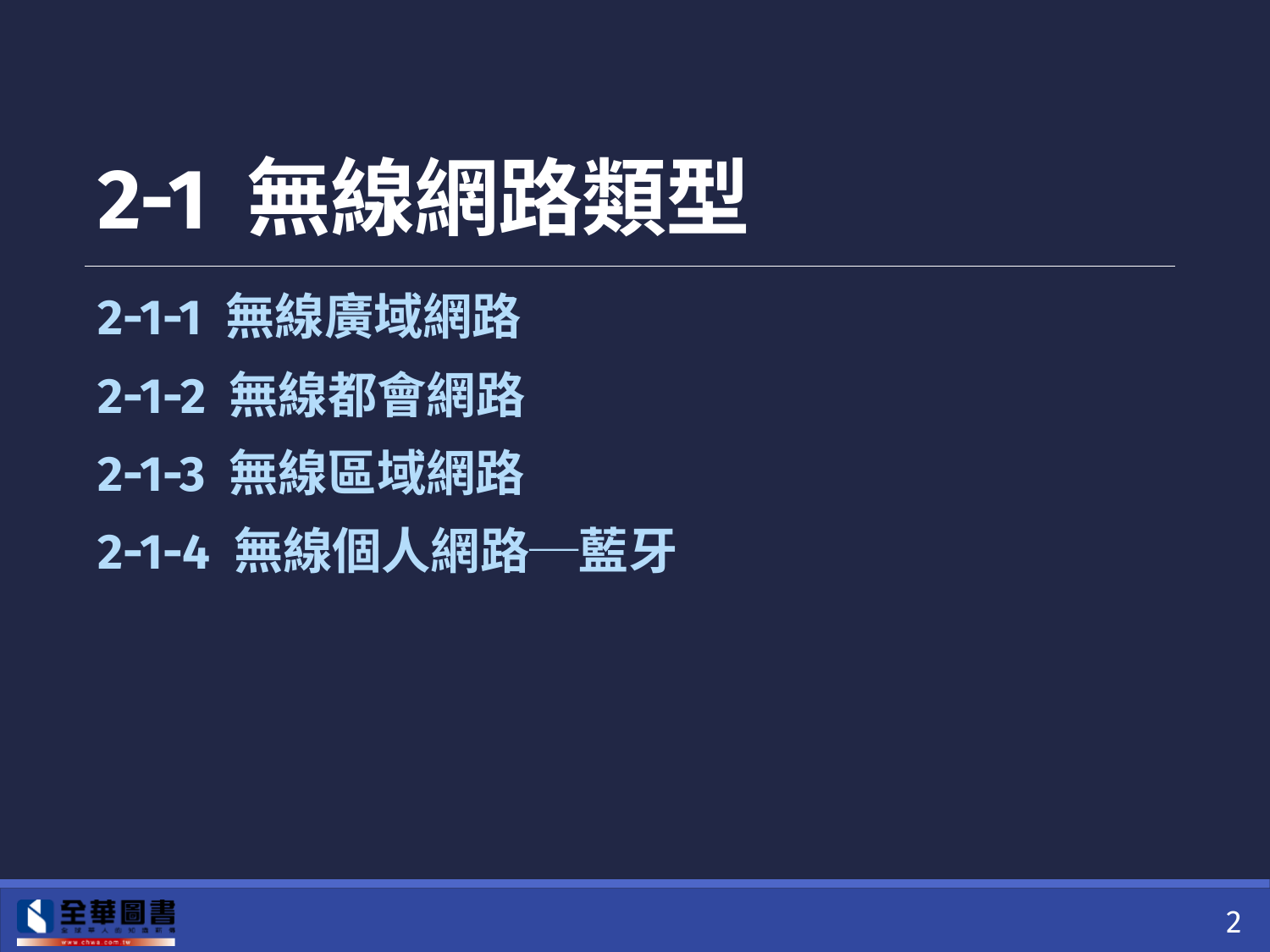

# 2-1 無線網路類型
2-1-1 無線廣域網路
2-1-2 無線都會網路
2-1-3 無線區域網路
2-1-4 無線個人網路─藍牙
2